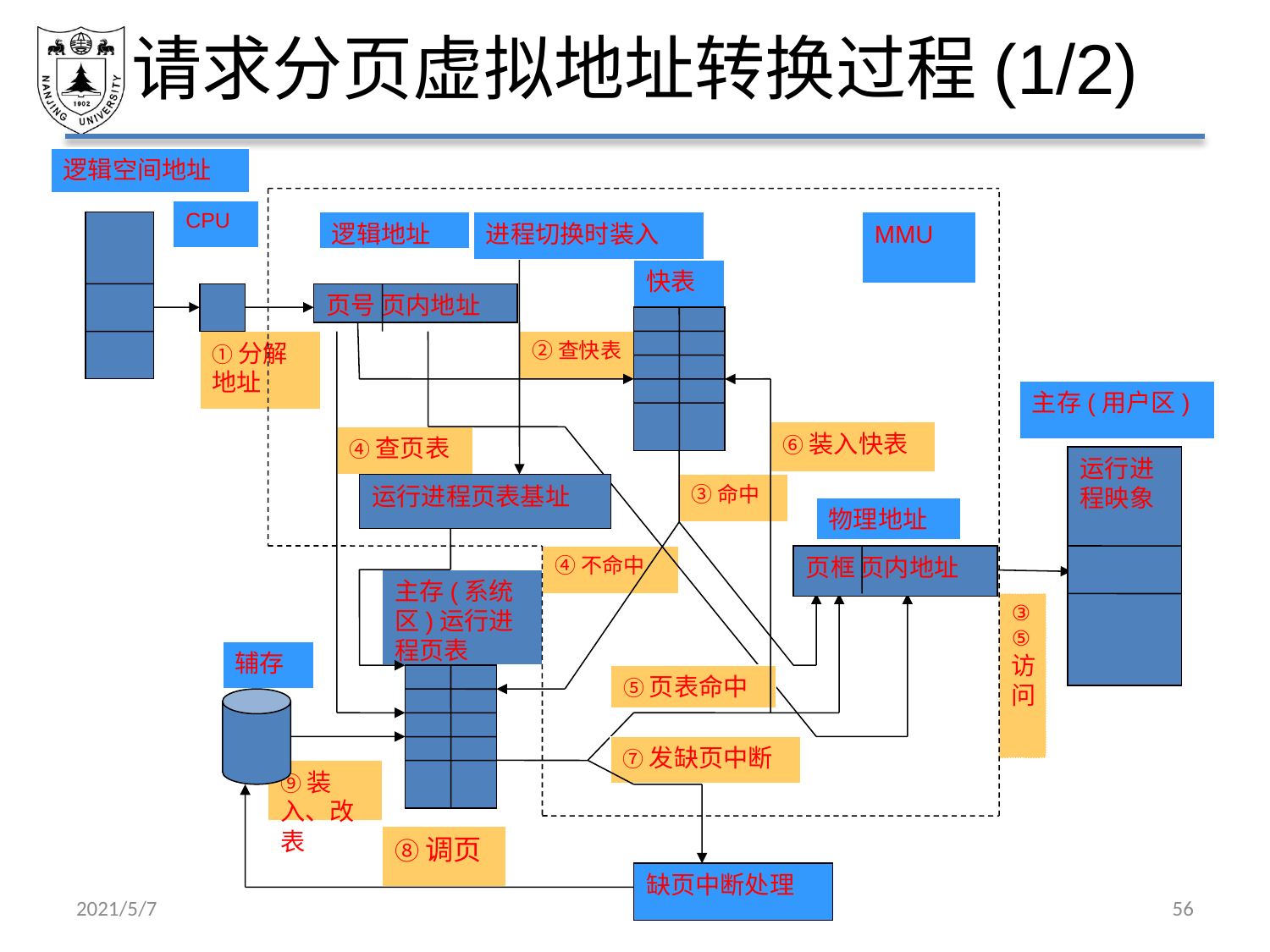

# 请求分页虚拟地址转换过程(1/2)
逻辑空间地址

CPU

逻辑地址
进程切换时装入
MMU

快表

页号 页内地址

①分解地址

②查快表

主存(用户区)
⑥装入快表
④查页表

运行进
程映象

运行进程页表基址
③命中
物理地址

④不命中

页框 页内地址

主存(系统区)运行进程页表

③⑤
访
问

辅存

⑤页表命中

⑦发缺页中断

⑨装入、改表

⑧调页
缺页中断处理

2021/5/7
56